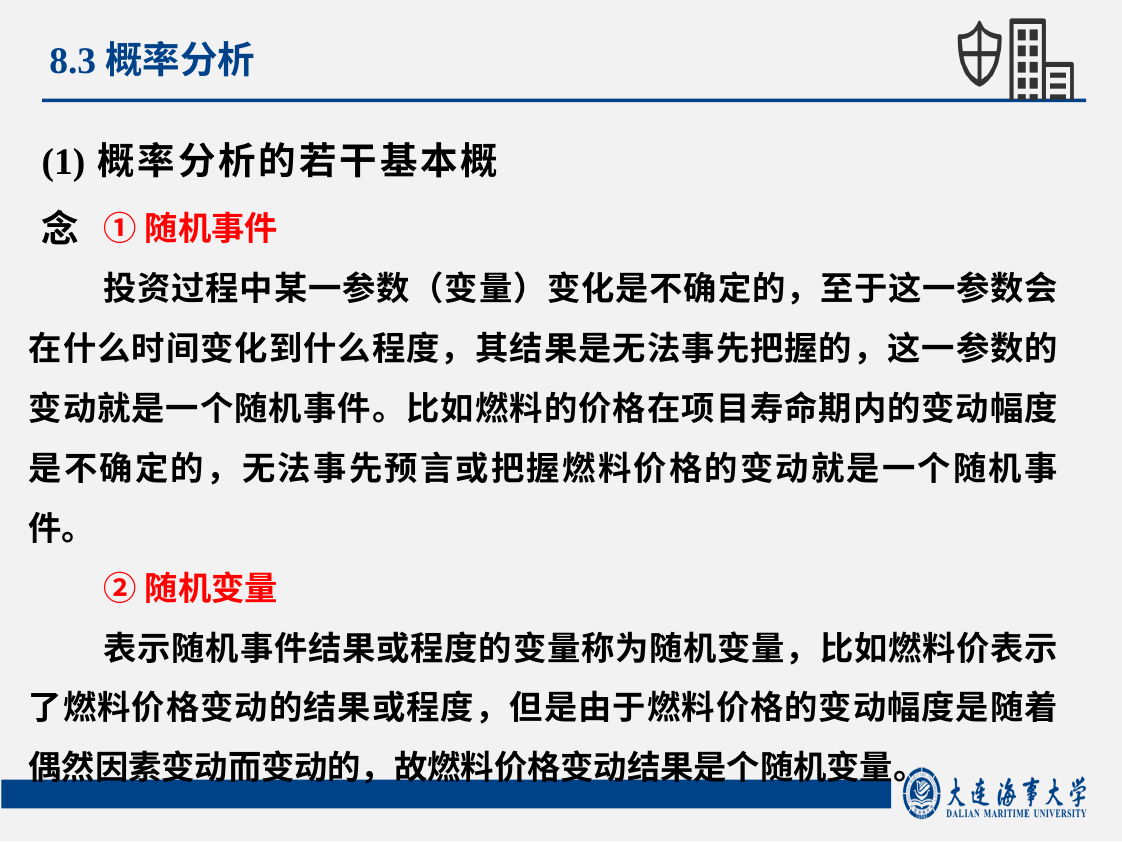

8.3概率分析
(1)概率分析的若干基本概念
①随机事件
投资过程中某一参数（变量）变化是不确定的，至于这一参数会在什么时间变化到什么程度，其结果是无法事先把握的，这一参数的变动就是一个随机事件。比如燃料的价格在项目寿命期内的变动幅度是不确定的，无法事先预言或把握燃料价格的变动就是一个随机事件。
②随机变量
表示随机事件结果或程度的变量称为随机变量，比如燃料价表示了燃料价格变动的结果或程度，但是由于燃料价格的变动幅度是随着偶然因素变动而变动的，故燃料价格变动结果是个随机变量。